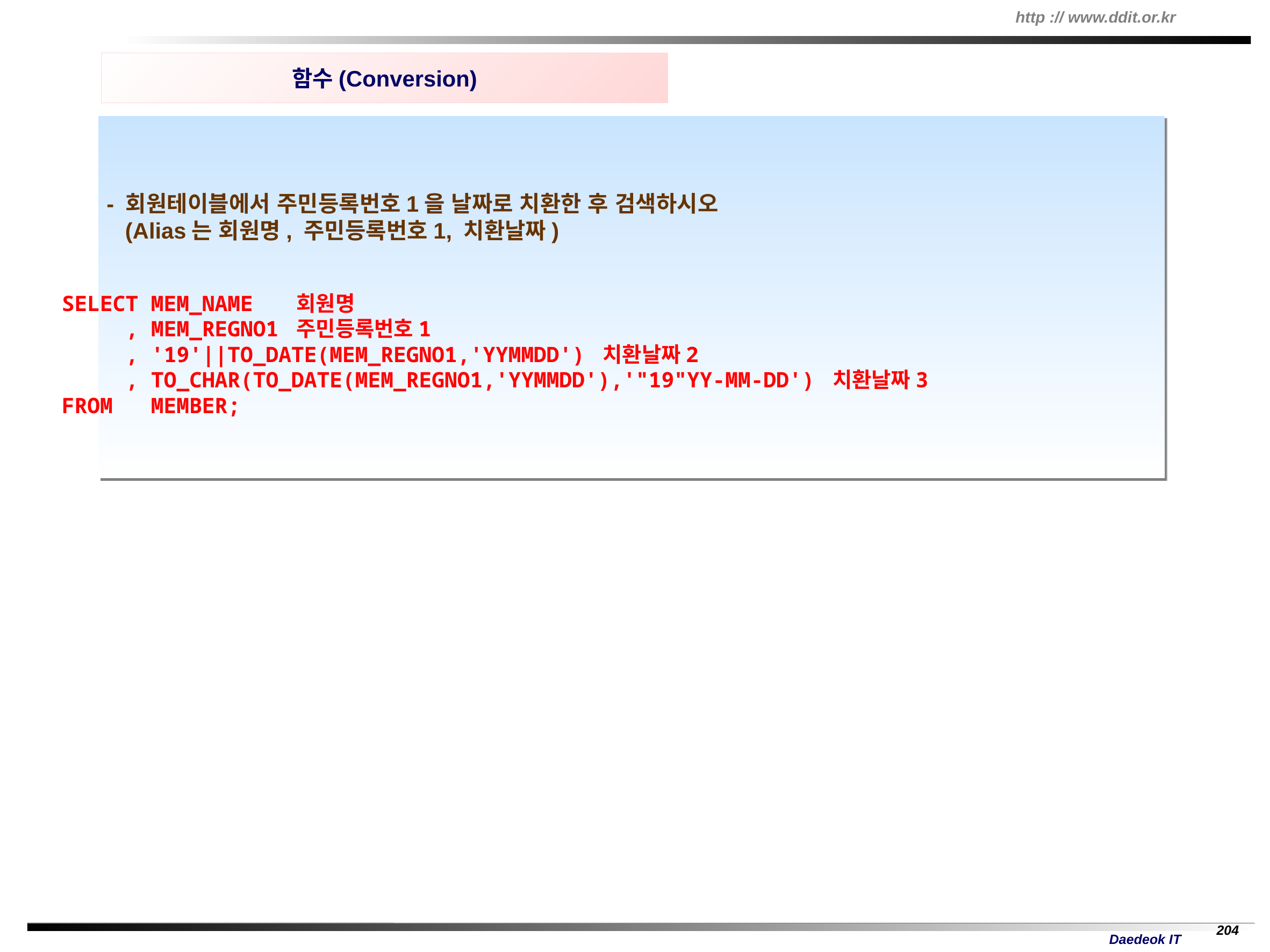

함수(Conversion)
- 회원테이블에서 주민등록번호1을 날짜로 치환한 후 검색하시오
   (Alias는 회원명, 주민등록번호1, 치환날짜)

SELECT MEM_NAME   회원명
     , MEM_REGNO1 주민등록번호1
     , '19'||TO_DATE(MEM_REGNO1,'YYMMDD') 치환날짜2
     , TO_CHAR(TO_DATE(MEM_REGNO1,'YYMMDD'),'"19"YY-MM-DD') 치환날짜3
FROM   MEMBER;